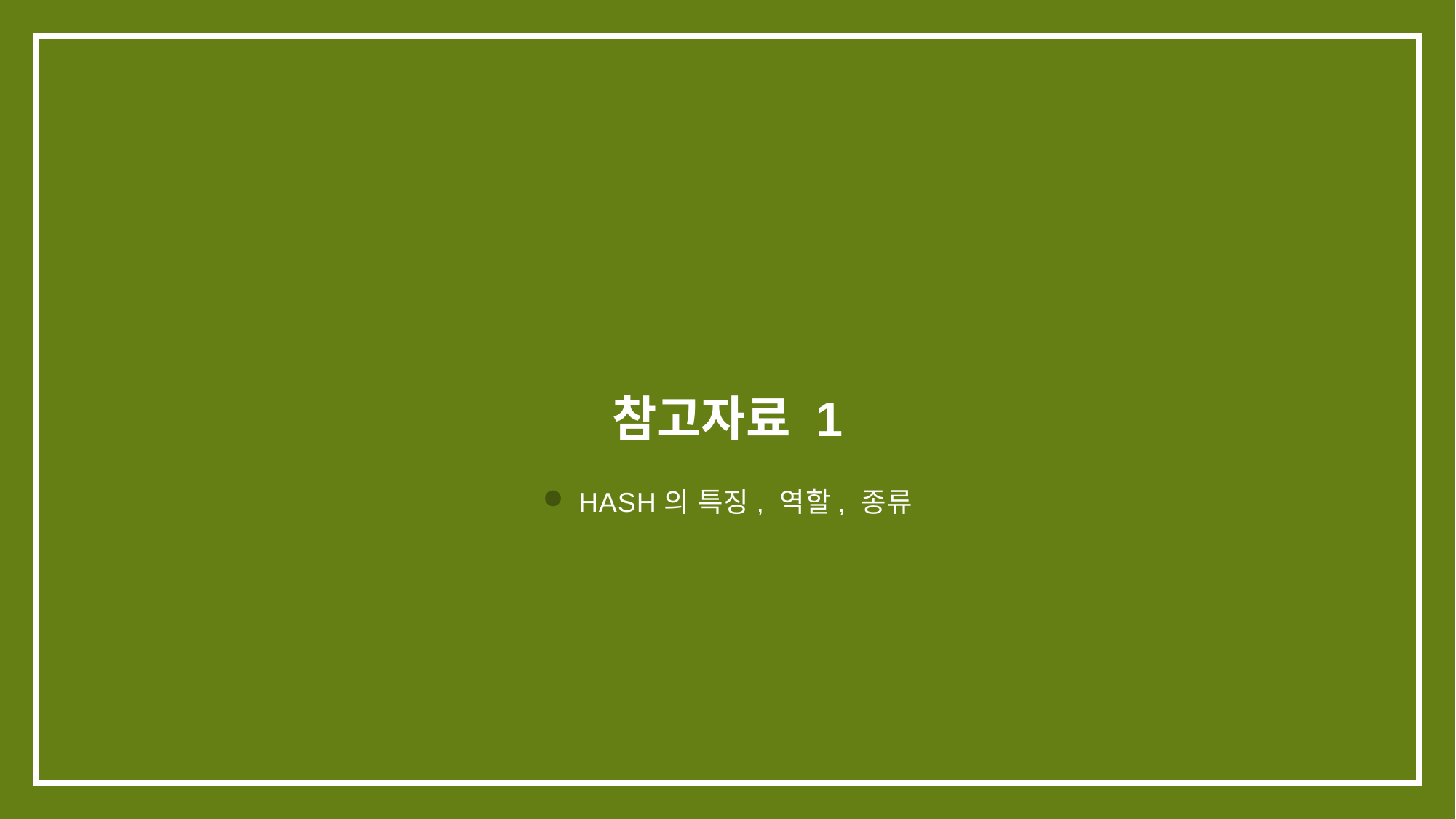

# 참고자료 1
 HASH의 특징, 역할, 종류